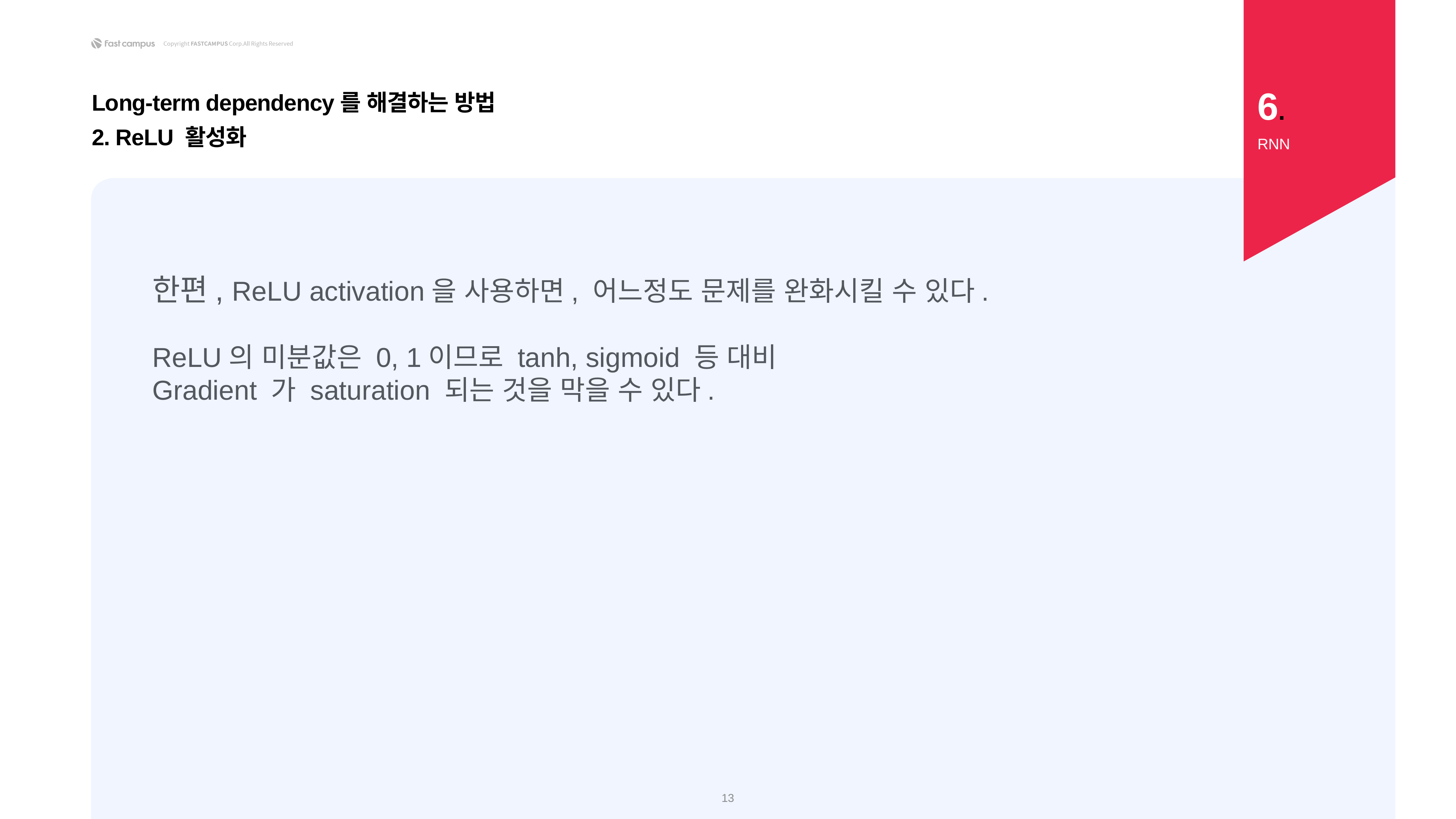

6.
Long-term dependency를 해결하는 방법
2. ReLU 활성화
RNN
한편, ReLU activation을 사용하면, 어느정도 문제를 완화시킬 수 있다.

ReLU의 미분값은 0, 1이므로 tanh, sigmoid 등 대비
Gradient 가 saturation 되는 것을 막을 수 있다.
13